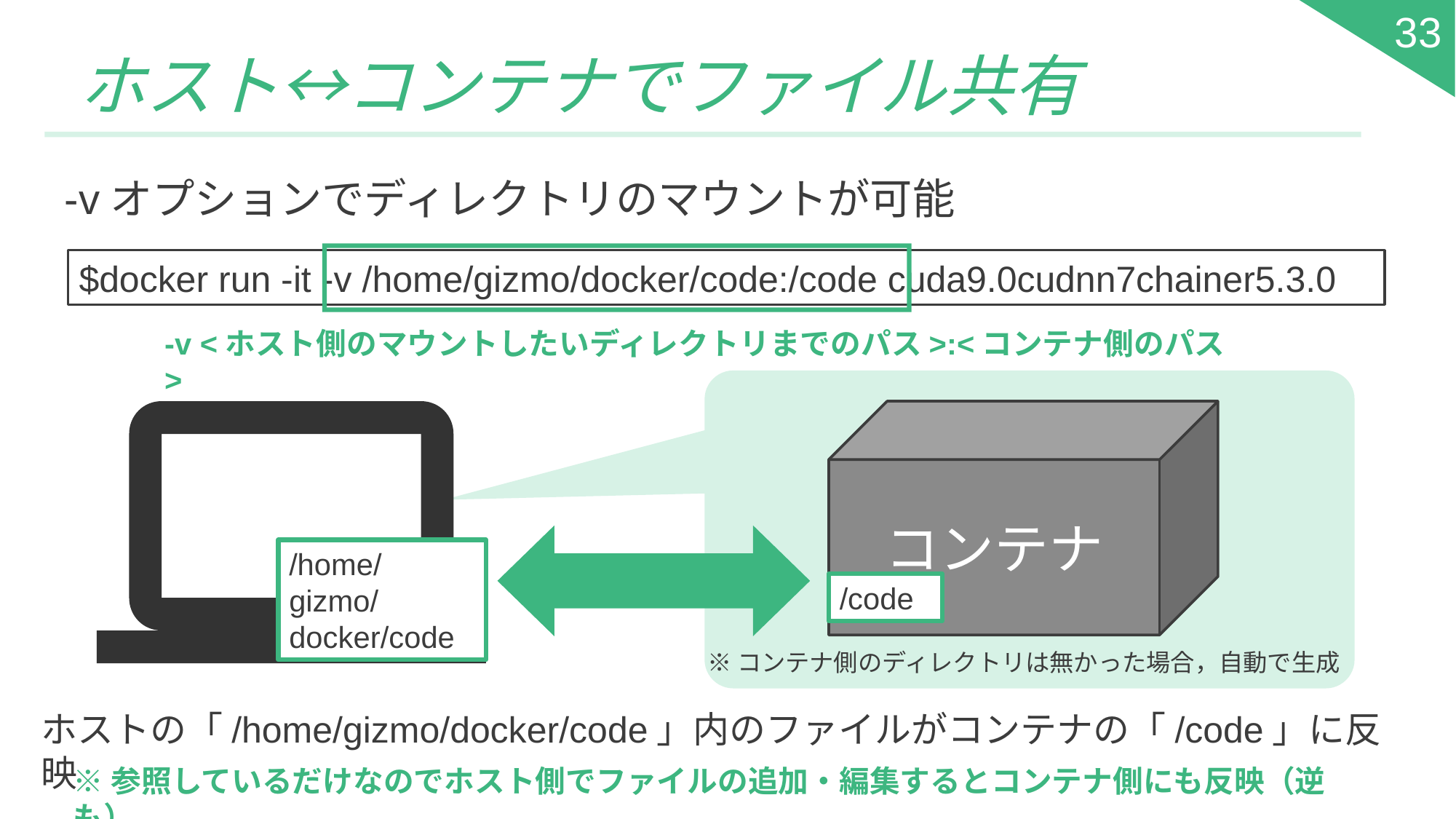

33
# ホスト↔コンテナでファイル共有
-vオプションでディレクトリのマウントが可能

$docker run -it -v /home/gizmo/docker/code:/code cuda9.0cudnn7chainer5.3.0

-v <ホスト側のマウントしたいディレクトリまでのパス>:<コンテナ側のパス>

コンテナ

/home/gizmo/docker/code
/code
※コンテナ側のディレクトリは無かった場合，自動で生成
ホストの「/home/gizmo/docker/code」内のファイルがコンテナの「/code」に反映
※参照しているだけなのでホスト側でファイルの追加・編集するとコンテナ側にも反映（逆も）